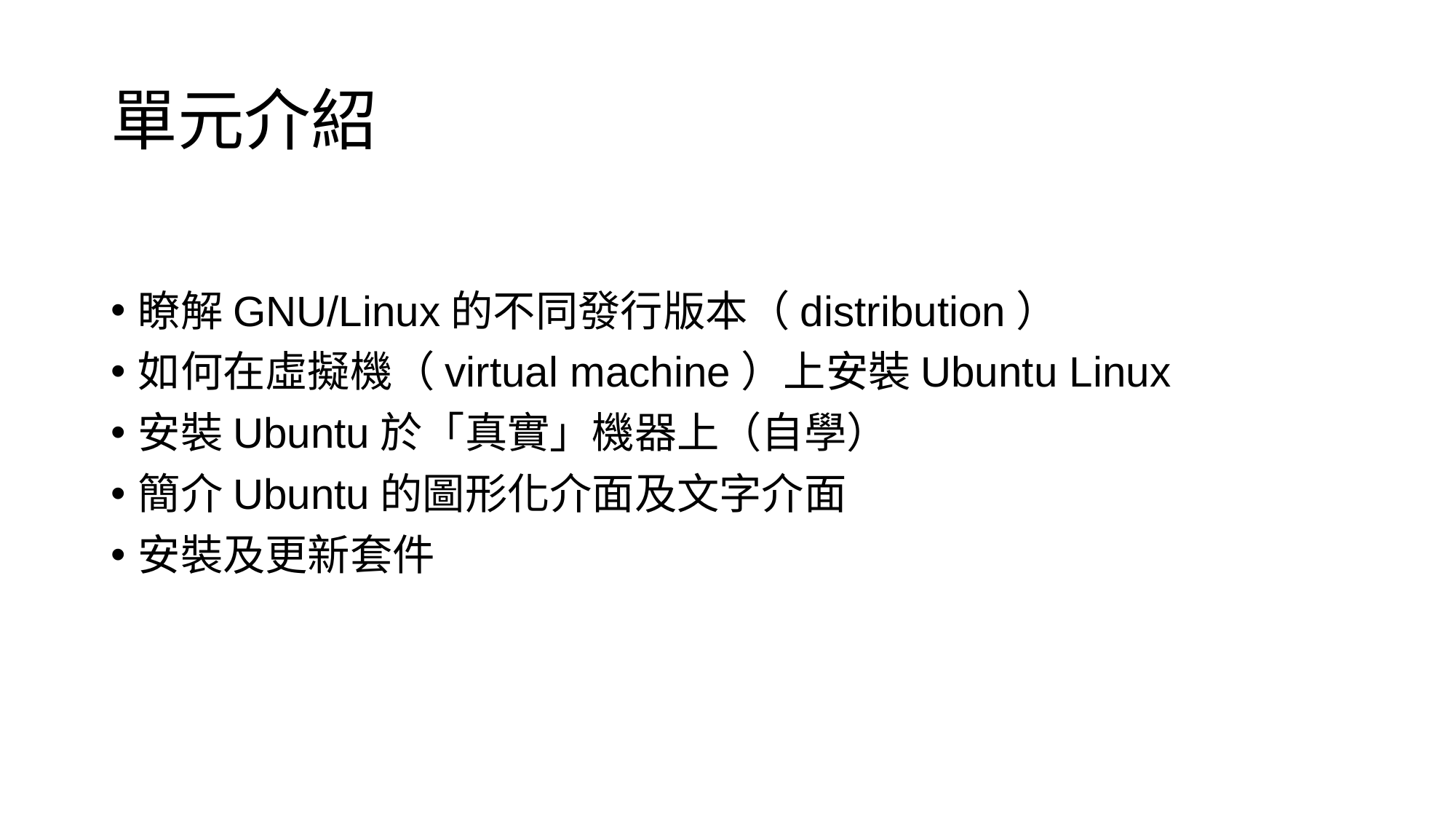

# 單元介紹

瞭解GNU/Linux的不同發行版本（distribution）
如何在虛擬機（virtual machine）上安裝Ubuntu Linux
安裝Ubuntu於「真實」機器上（自學）
簡介Ubuntu的圖形化介面及文字介面
安裝及更新套件